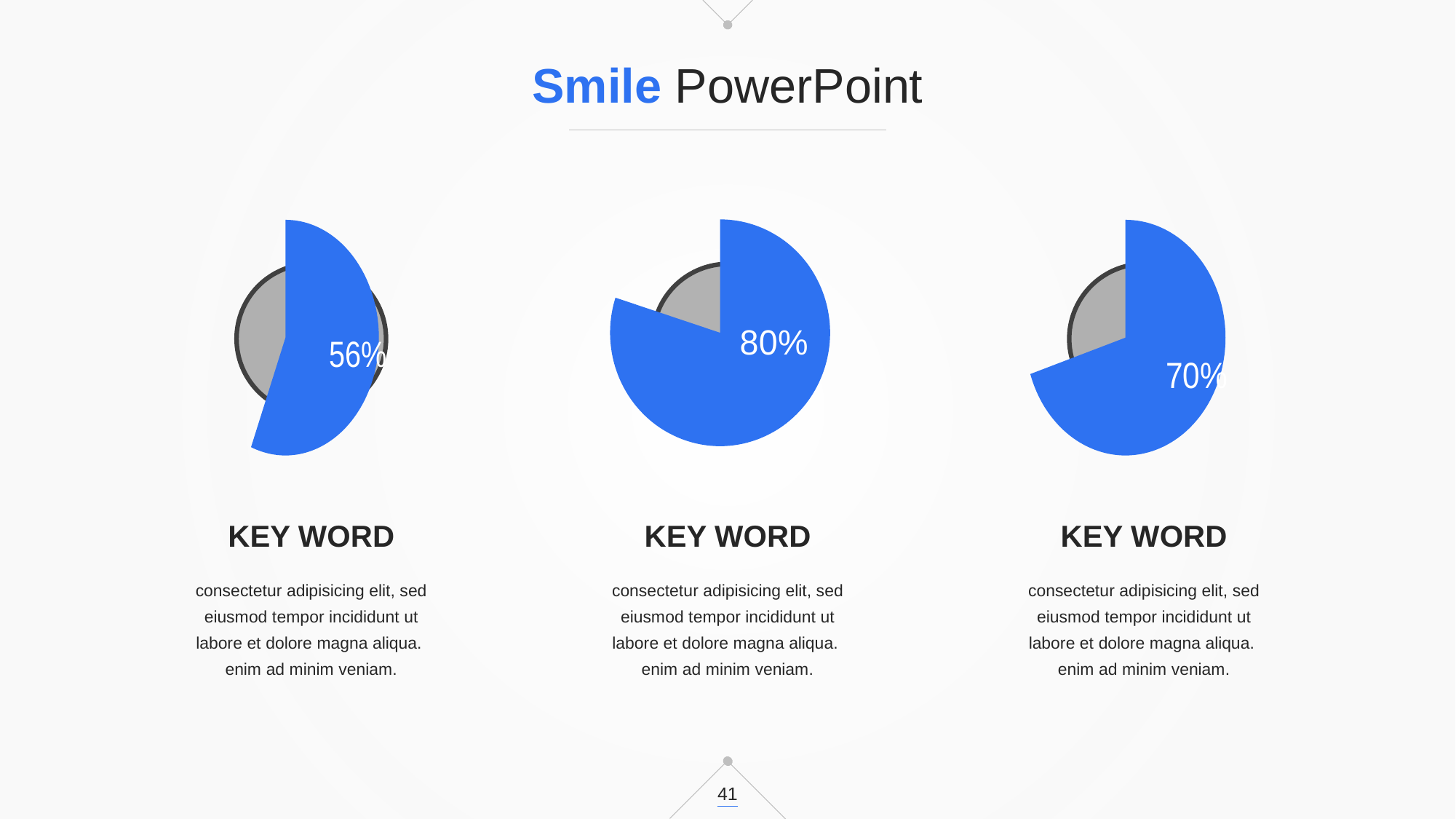

Smile PowerPoint

### Chart

| Category | 份额 | 列1 |
|---|---|---|
| 已完成 | 0.56 | None |
| 待完成 | 0.43999999999999995 | None |

### Chart

| Category | 份额 |
|---|---|
| 已完成 | 0.8 |
| 待完成 | 0.19999999999999996 |

### Chart

| Category | 份额 |
|---|---|
| 已完成 | 0.7 |
| 待完成 | 0.30000000000000004 |

KEY WORD
KEY WORD
KEY WORD
consectetur adipisicing elit, sed eiusmod tempor incididunt ut labore et dolore magna aliqua.  enim ad minim veniam.
consectetur adipisicing elit, sed eiusmod tempor incididunt ut labore et dolore magna aliqua.  enim ad minim veniam.
consectetur adipisicing elit, sed eiusmod tempor incididunt ut labore et dolore magna aliqua.  enim ad minim veniam.
41